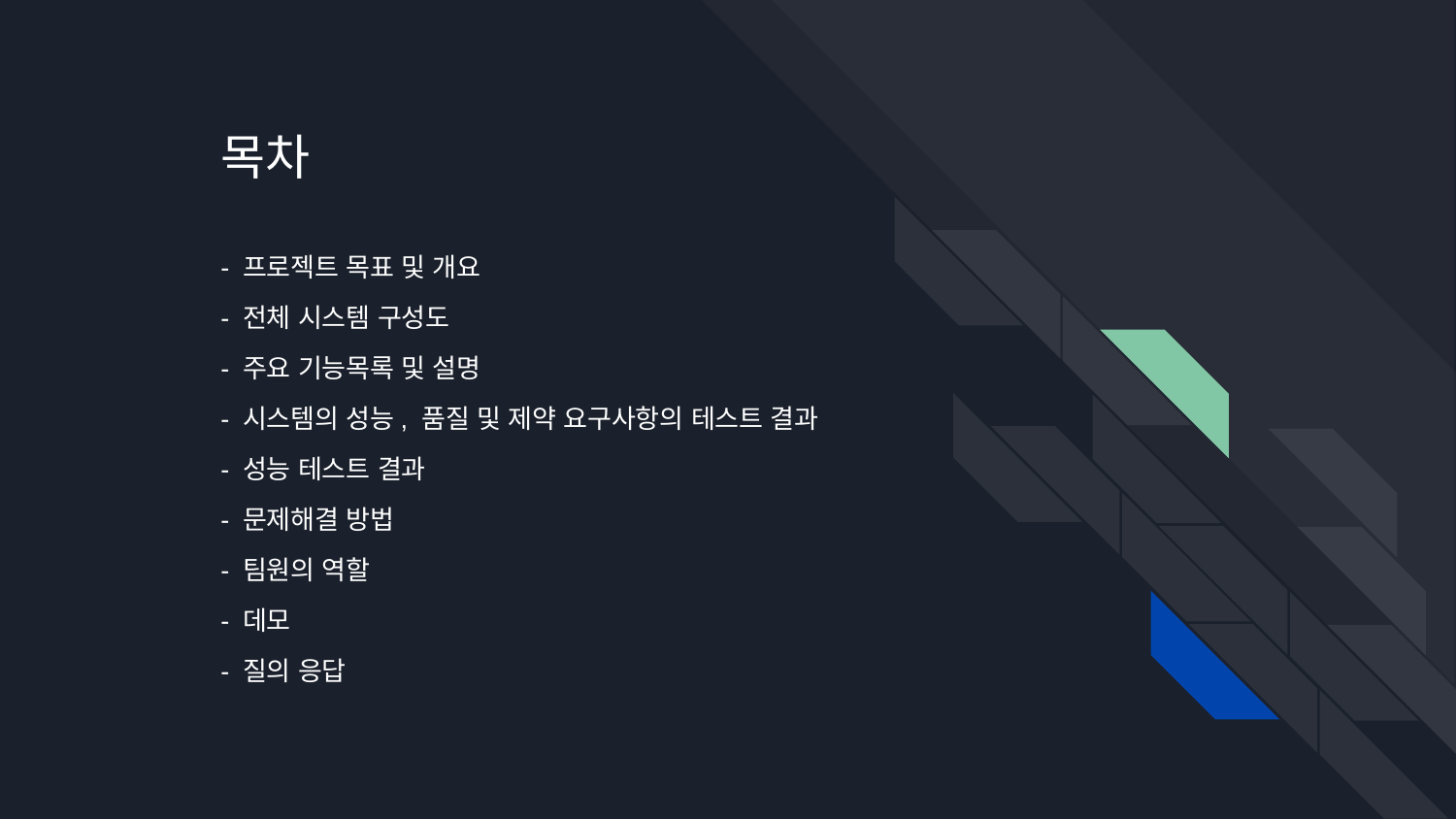

목차
- 프로젝트 목표 및 개요
- 전체 시스템 구성도
- 주요 기능목록 및 설명
- 시스템의 성능, 품질 및 제약 요구사항의 테스트 결과
- 성능 테스트 결과
- 문제해결 방법
- 팀원의 역할
- 데모
- 질의 응답